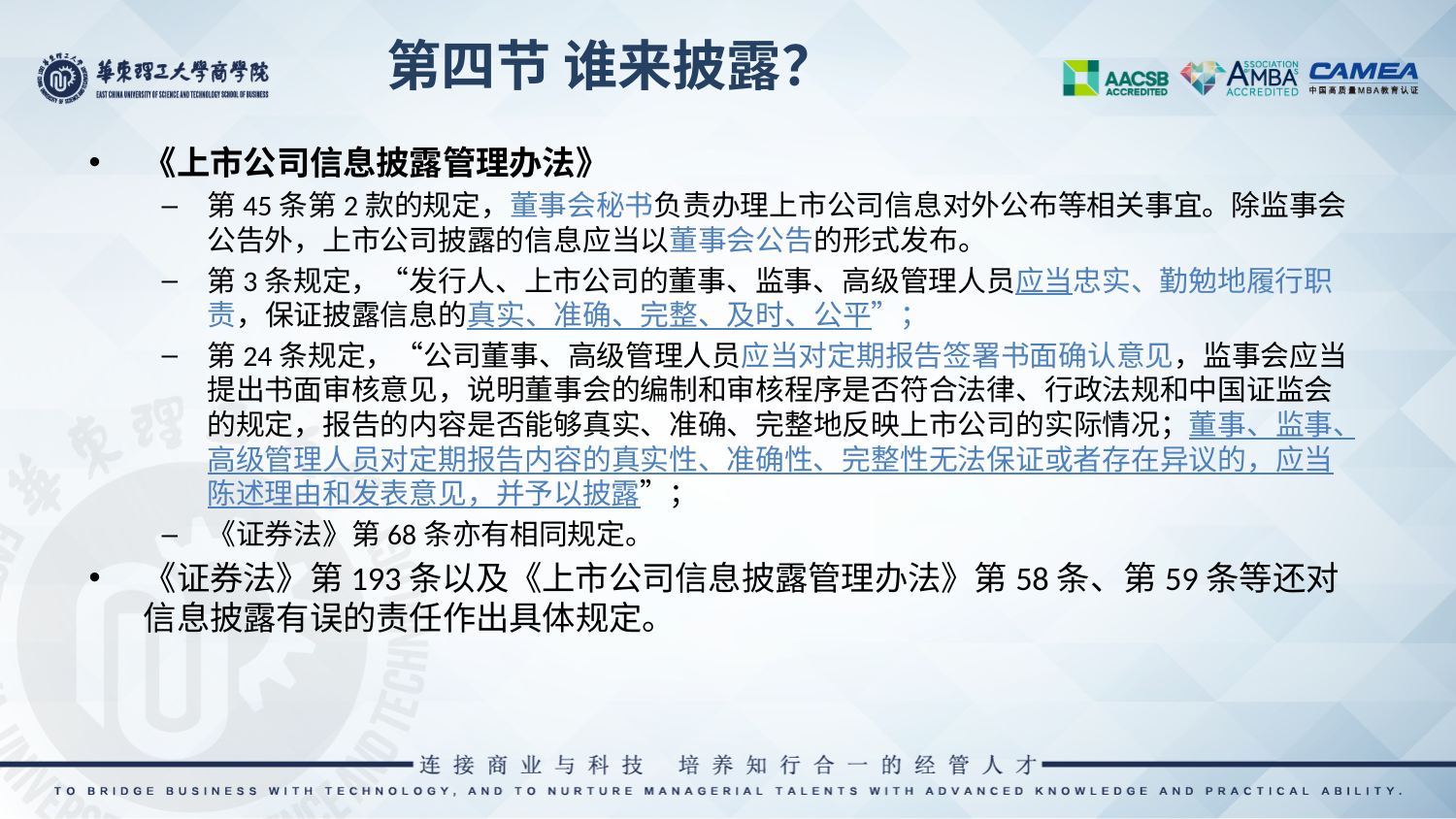

第四节 谁来披露？
《上市公司信息披露管理办法》
第45条第2款的规定，董事会秘书负责办理上市公司信息对外公布等相关事宜。除监事会公告外，上市公司披露的信息应当以董事会公告的形式发布。
第3条规定，“发行人、上市公司的董事、监事、高级管理人员应当忠实、勤勉地履行职责，保证披露信息的真实、准确、完整、及时、公平”；
第24条规定，“公司董事、高级管理人员应当对定期报告签署书面确认意见，监事会应当提出书面审核意见，说明董事会的编制和审核程序是否符合法律、行政法规和中国证监会的规定，报告的内容是否能够真实、准确、完整地反映上市公司的实际情况；董事、监事、高级管理人员对定期报告内容的真实性、准确性、完整性无法保证或者存在异议的，应当陈述理由和发表意见，并予以披露”；
《证券法》第68条亦有相同规定。
《证券法》第193条以及《上市公司信息披露管理办法》第58条、第59条等还对信息披露有误的责任作出具体规定。
13